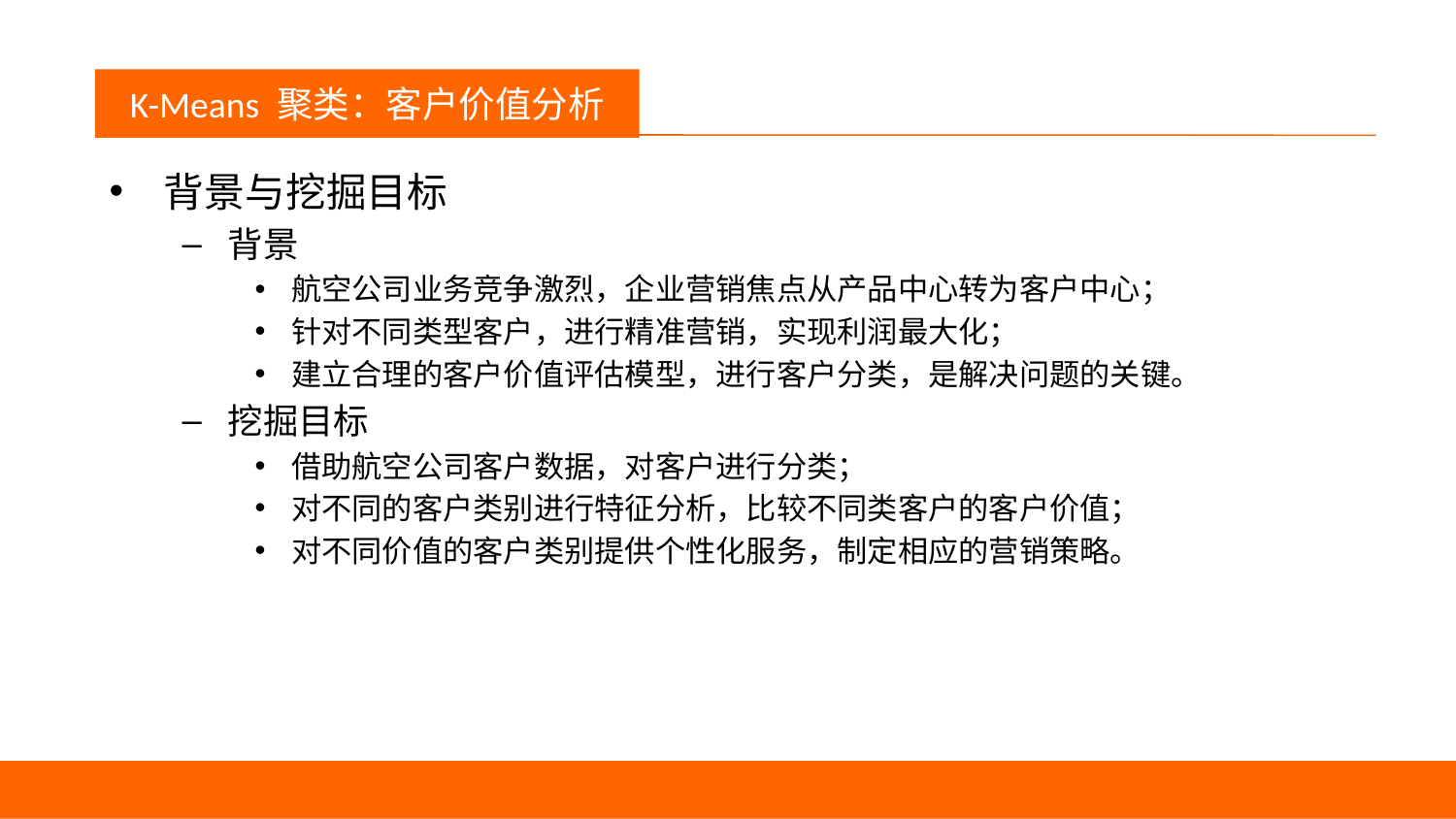

议程

K-Means 聚类：客户价值分析
背景与挖掘目标
背景
航空公司业务竞争激烈，企业营销焦点从产品中心转为客户中心；
针对不同类型客户，进行精准营销，实现利润最大化；
建立合理的客户价值评估模型，进行客户分类，是解决问题的关键。
挖掘目标
借助航空公司客户数据，对客户进行分类；
对不同的客户类别进行特征分析，比较不同类客户的客户价值；
对不同价值的客户类别提供个性化服务，制定相应的营销策略。